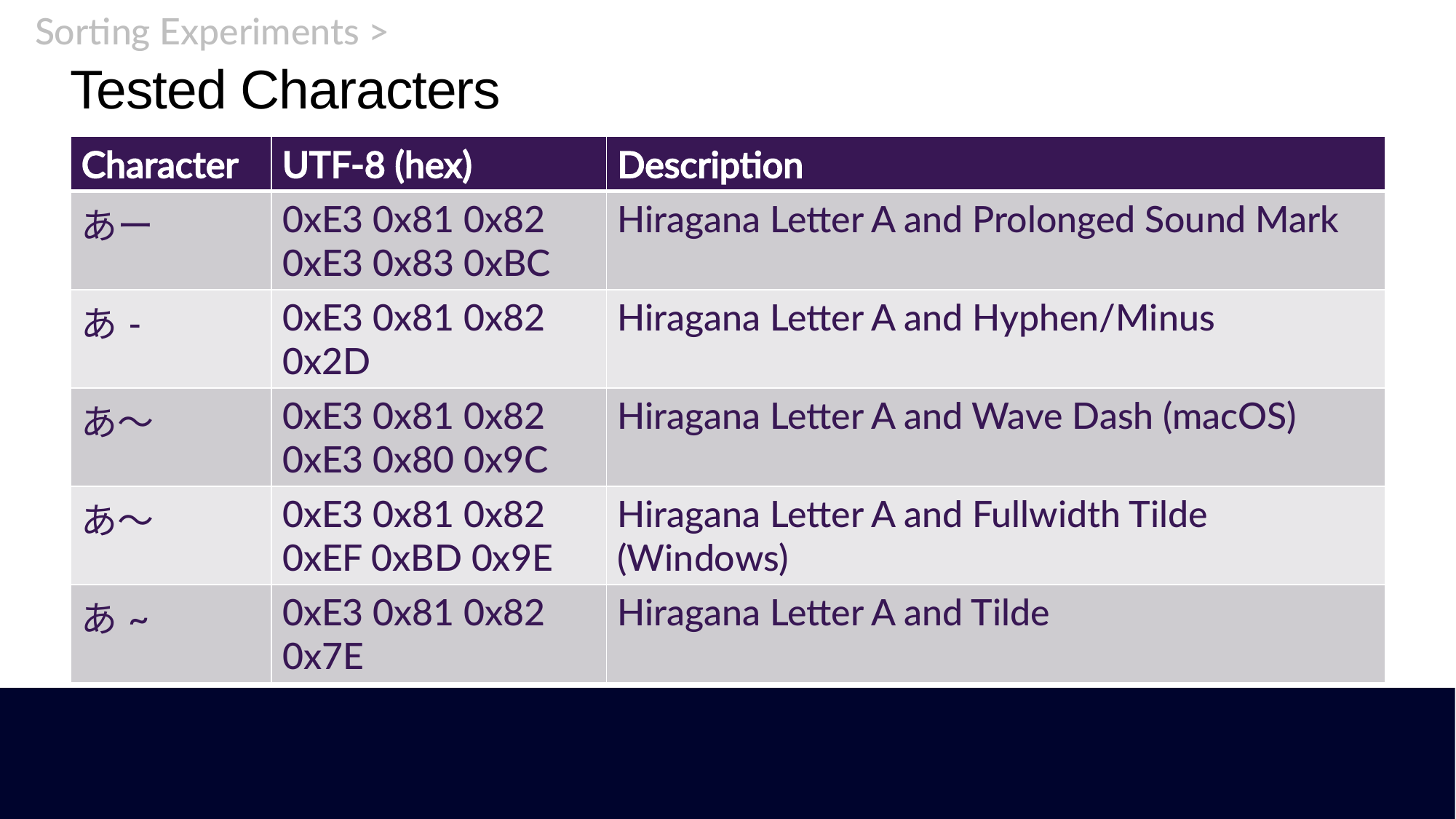

Sorting Experiments >
# Tested Characters
| Character | UTF-8 (hex) | Description |
| --- | --- | --- |
| あー | 0xE3 0x81 0x82 0xE3 0x83 0xBC | Hiragana Letter A and Prolonged Sound Mark |
| あ- | 0xE3 0x81 0x82 0x2D | Hiragana Letter A and Hyphen/Minus |
| あ〜 | 0xE3 0x81 0x82 0xE3 0x80 0x9C | Hiragana Letter A and Wave Dash (macOS) |
| あ～ | 0xE3 0x81 0x82 0xEF 0xBD 0x9E | Hiragana Letter A and Fullwidth Tilde (Windows) |
| あ~ | 0xE3 0x81 0x82 0x7E | Hiragana Letter A and Tilde |